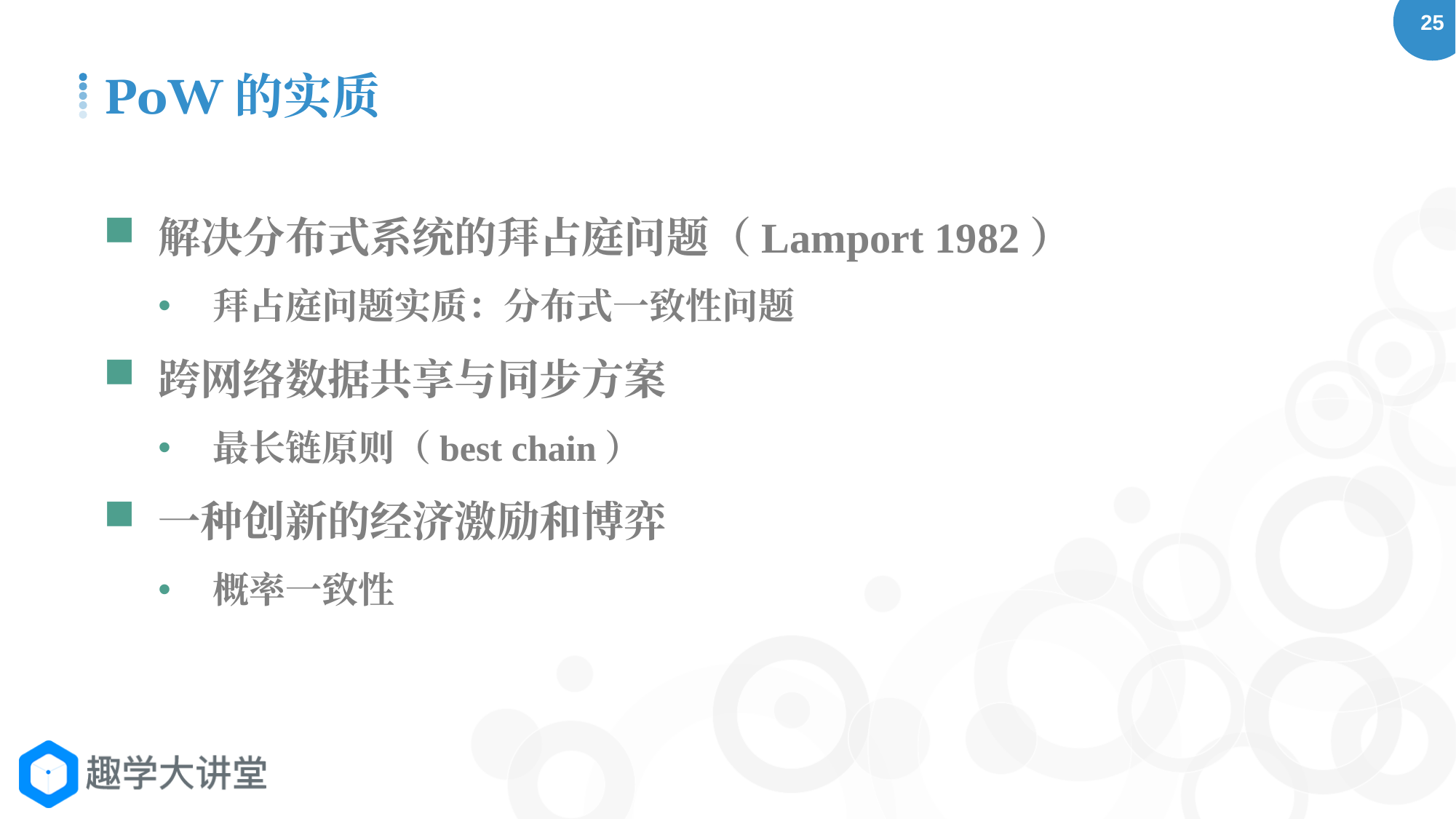

PoW的实质
解决分布式系统的拜占庭问题（Lamport 1982）
拜占庭问题实质：分布式一致性问题
跨网络数据共享与同步方案
最长链原则（best chain）
一种创新的经济激励和博弈
概率一致性